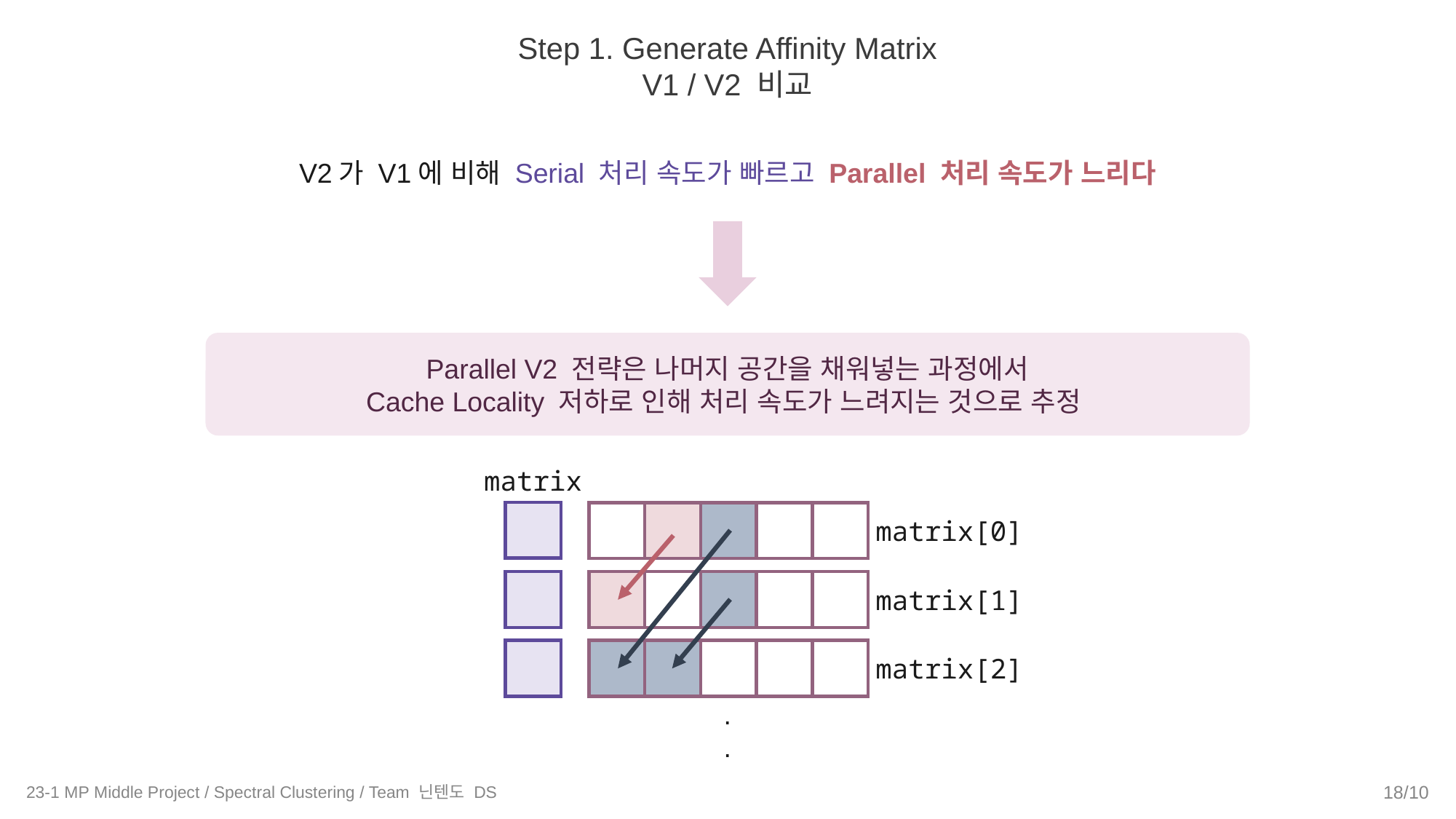

Step 1. Generate Affinity Matrix
V1 / V2 비교
V2가 V1에 비해 Serial 처리 속도가 빠르고 Parallel 처리 속도가 느리다

Parallel V2 전략은 나머지 공간을 채워넣는 과정에서
Cache Locality 저하로 인해 처리 속도가 느려지는 것으로 추정
matrix

matrix[0]

matrix[1]

matrix[2]
.
.

23-1 MP Middle Project / Spectral Clustering / Team 닌텐도 DS
18/10